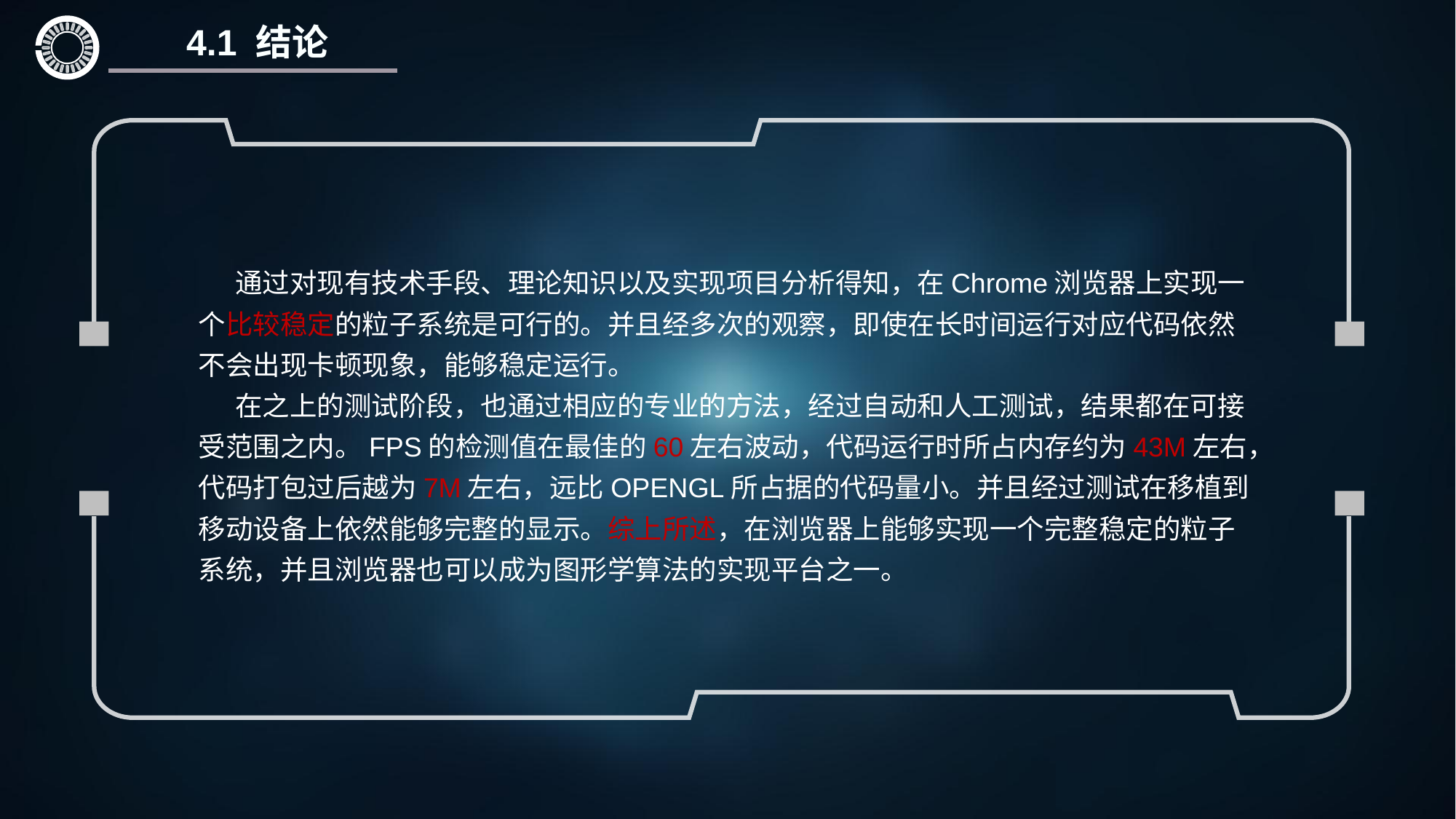

4.1 结论

通过对现有技术手段、理论知识以及实现项目分析得知，在Chrome浏览器上实现一个比较稳定的粒子系统是可行的。并且经多次的观察，即使在长时间运行对应代码依然不会出现卡顿现象，能够稳定运行。
在之上的测试阶段，也通过相应的专业的方法，经过自动和人工测试，结果都在可接受范围之内。FPS的检测值在最佳的60左右波动，代码运行时所占内存约为43M左右，代码打包过后越为7M左右，远比OPENGL所占据的代码量小。并且经过测试在移植到移动设备上依然能够完整的显示。综上所述，在浏览器上能够实现一个完整稳定的粒子系统，并且浏览器也可以成为图形学算法的实现平台之一。